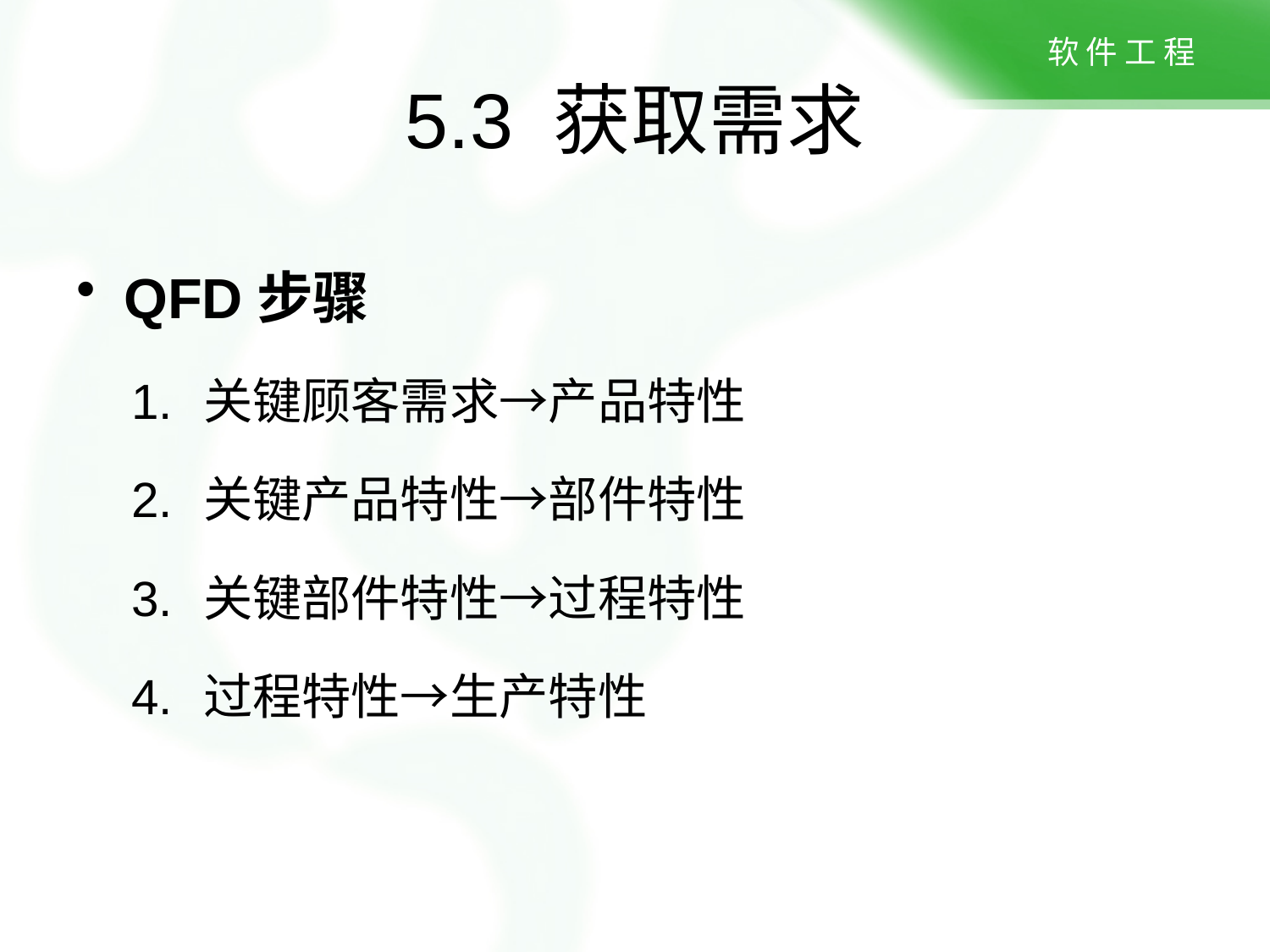

# 5.3 获取需求
QFD步骤
关键顾客需求→产品特性
关键产品特性→部件特性
关键部件特性→过程特性
过程特性→生产特性